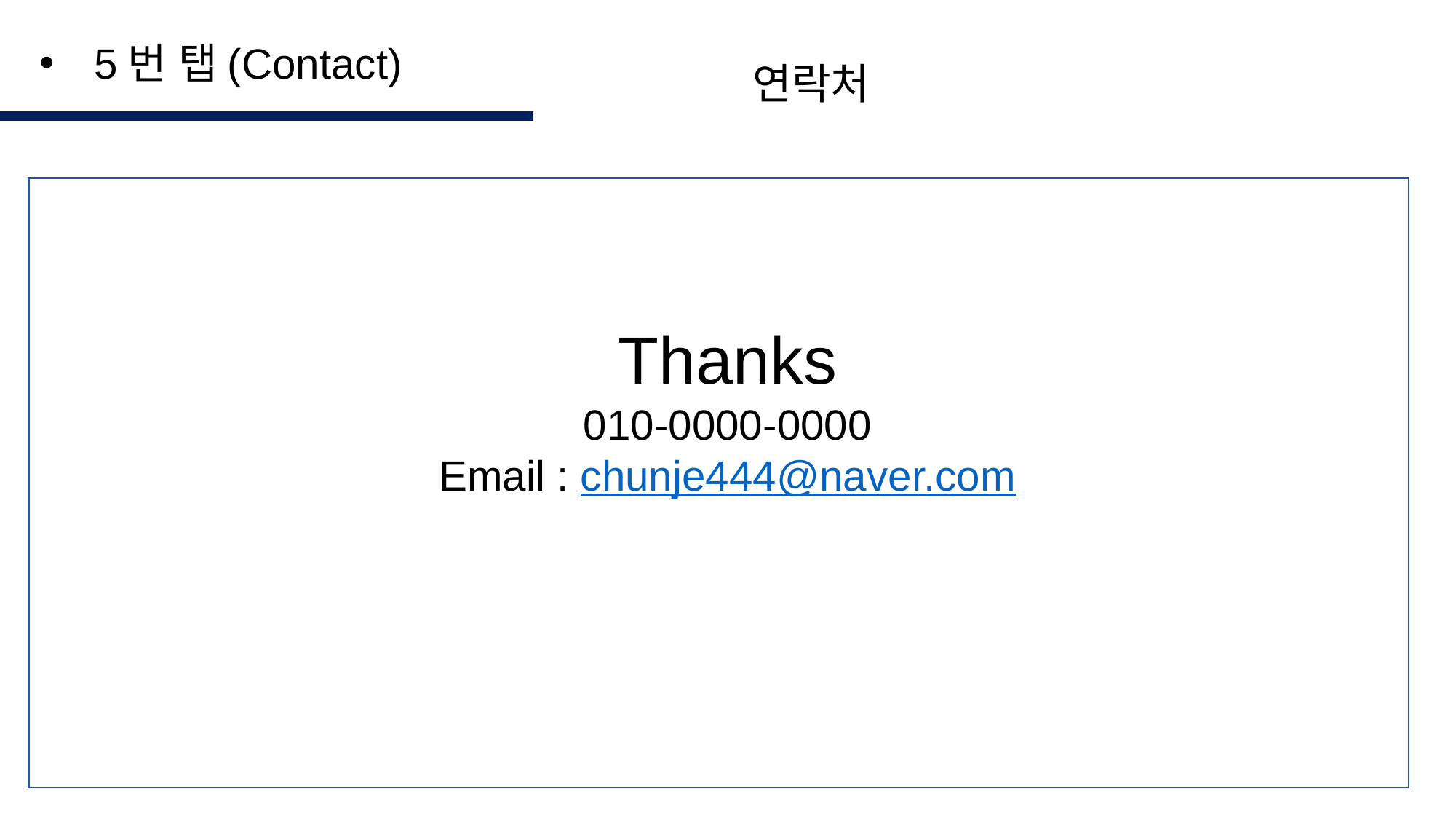

5번 탭(Contact)
연락처

Thanks
010-0000-0000
Email : chunje444@naver.com